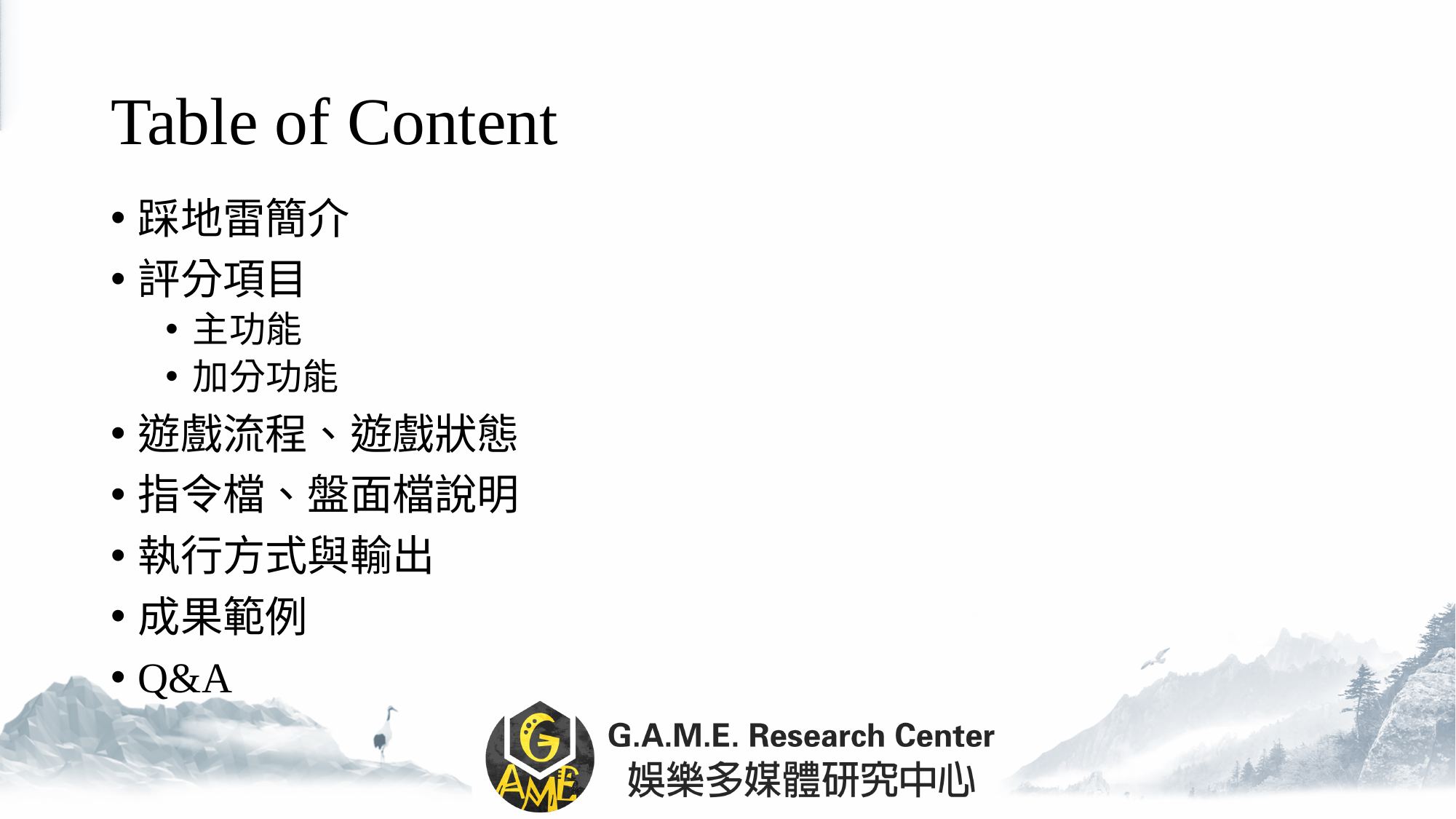

# Table of Content
踩地雷簡介
評分項目
主功能
加分功能
遊戲流程、遊戲狀態
指令檔、盤面檔說明
執行方式與輸出
成果範例
Q&A